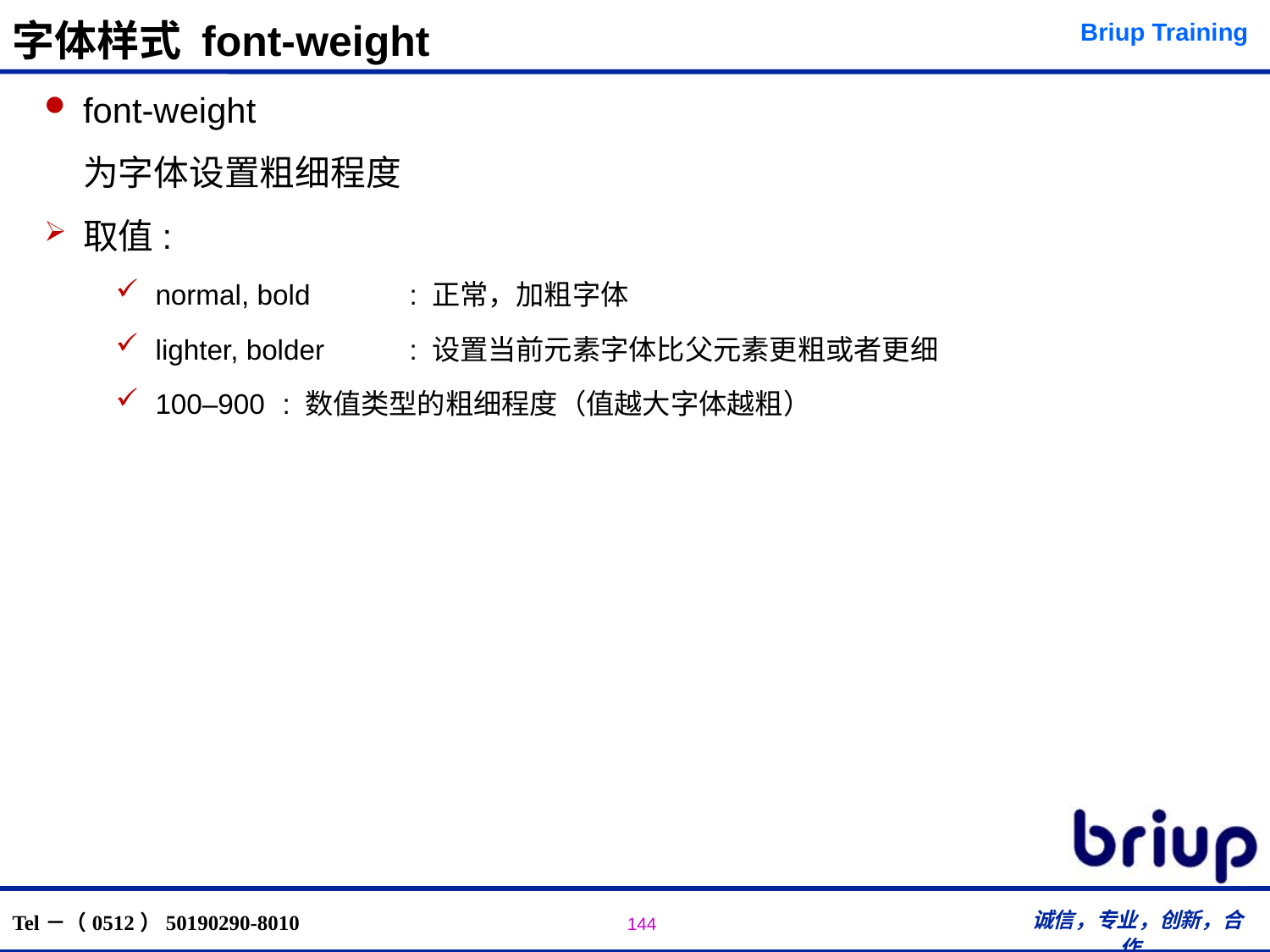

# 字体样式 font-weight
font-weight
	为字体设置粗细程度
取值:
normal, bold 	: 正常，加粗字体
lighter, bolder	: 设置当前元素字体比父元素更粗或者更细
100–900 	: 数值类型的粗细程度（值越大字体越粗）